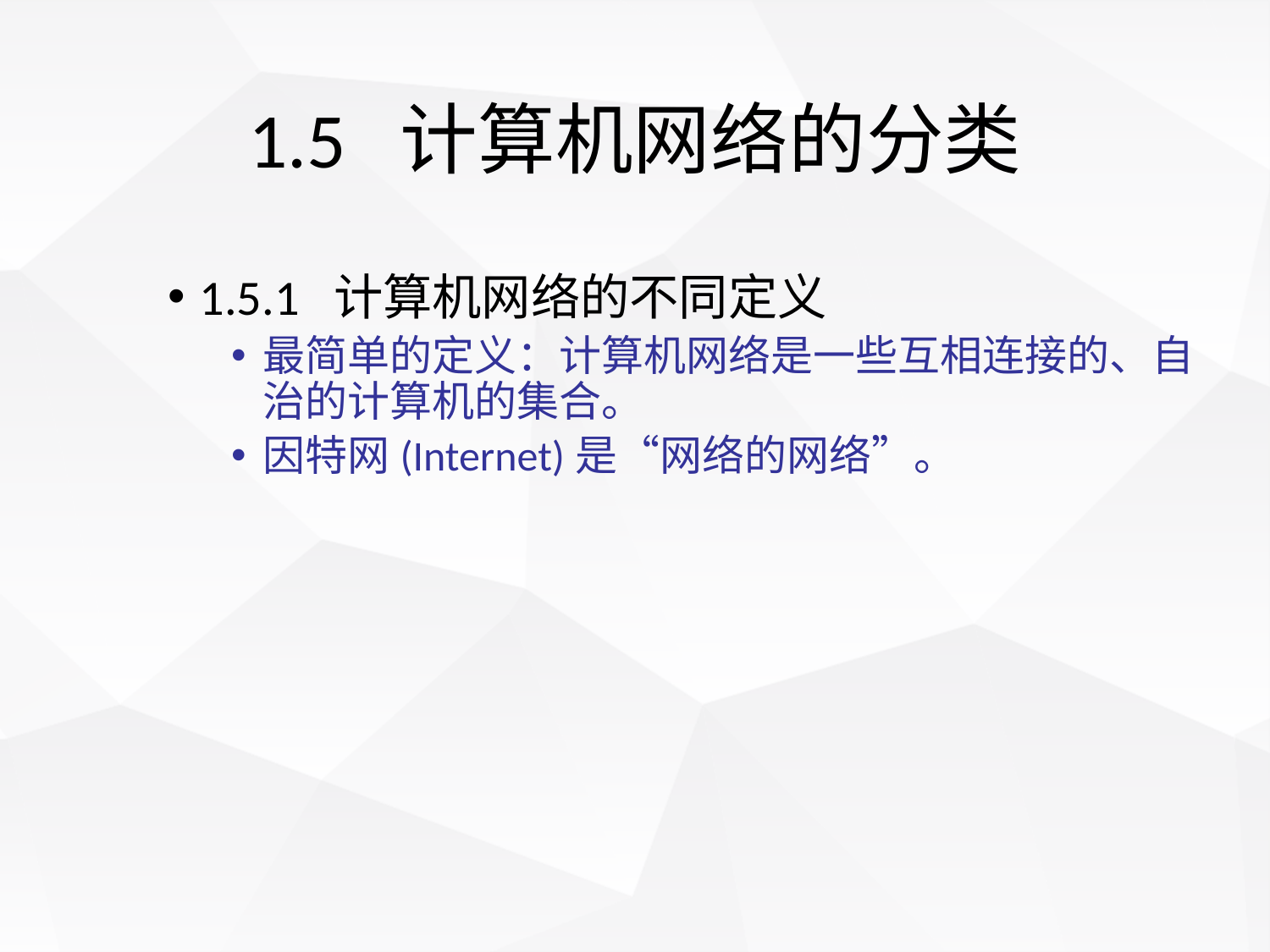

# 1.5  计算机网络的分类
1.5.1  计算机网络的不同定义
最简单的定义：计算机网络是一些互相连接的、自治的计算机的集合。
因特网(Internet)是“网络的网络”。